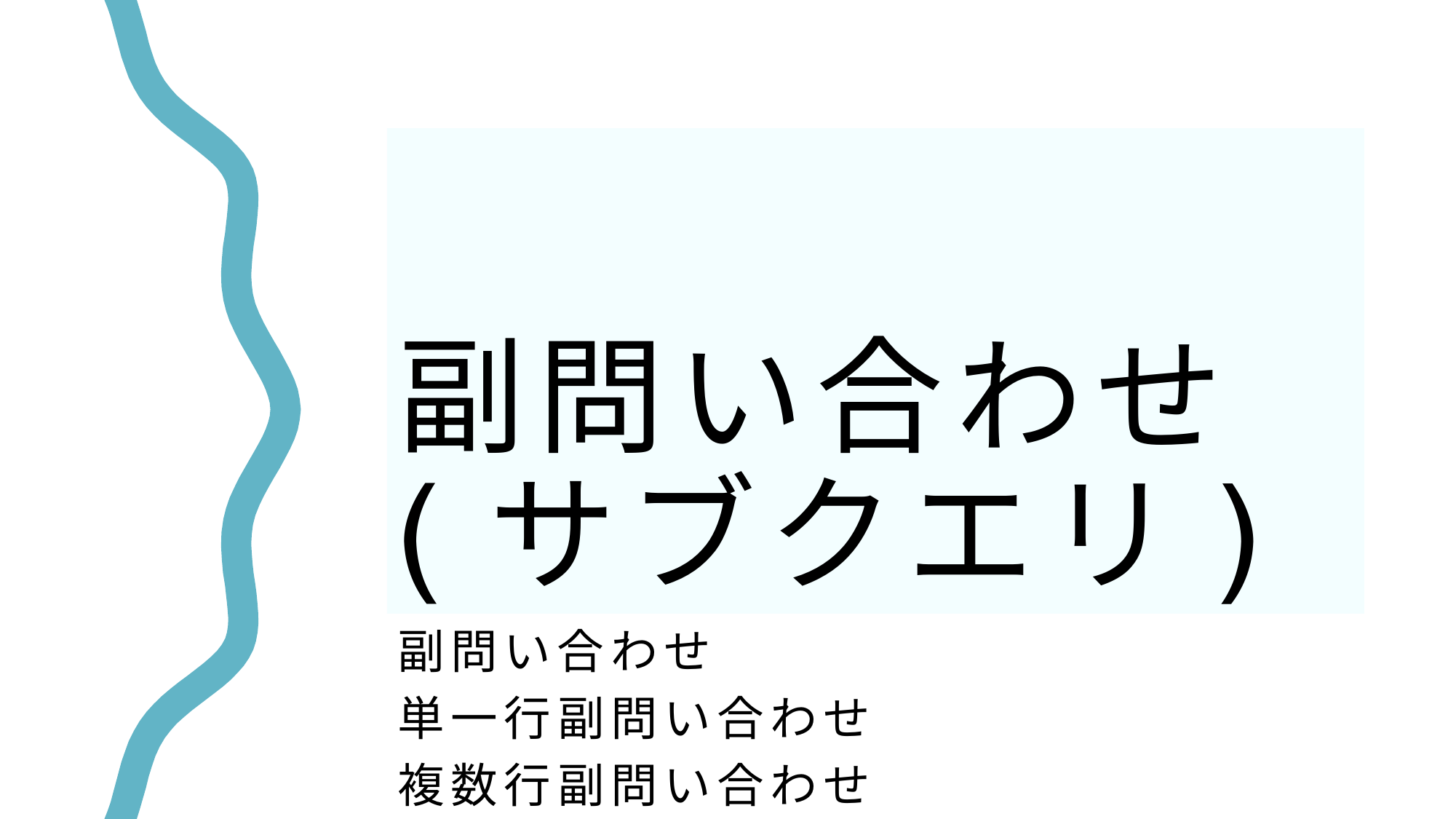

146
# 副問い合わせ (サブクエリ)
副問い合わせ
単一行副問い合わせ
複数行副問い合わせ